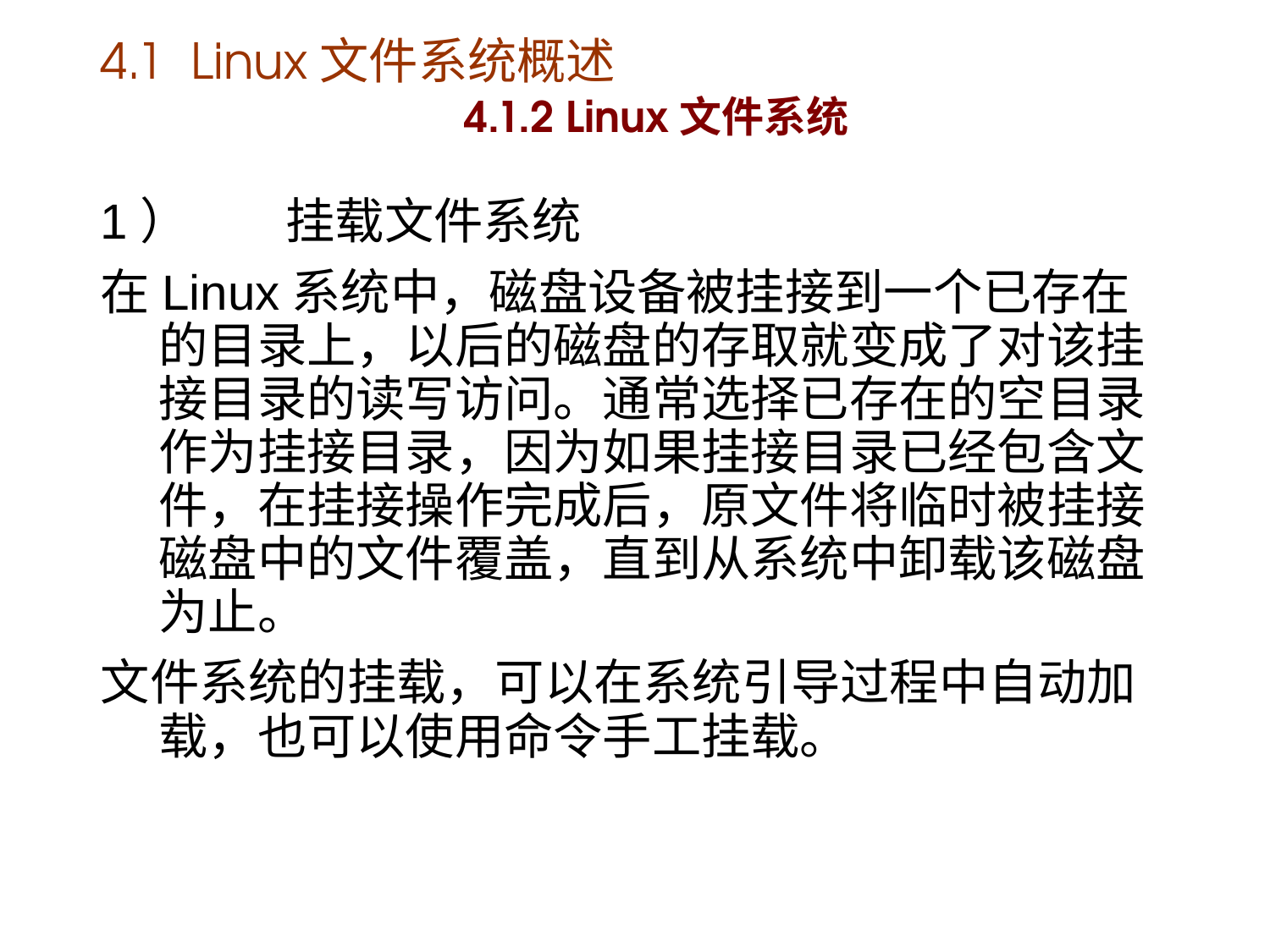

# 4.1  Linux文件系统概述 4.1.2 Linux文件系统
1）	挂载文件系统
在Linux系统中，磁盘设备被挂接到一个已存在的目录上，以后的磁盘的存取就变成了对该挂接目录的读写访问。通常选择已存在的空目录作为挂接目录，因为如果挂接目录已经包含文件，在挂接操作完成后，原文件将临时被挂接磁盘中的文件覆盖，直到从系统中卸载该磁盘为止。
文件系统的挂载，可以在系统引导过程中自动加载，也可以使用命令手工挂载。